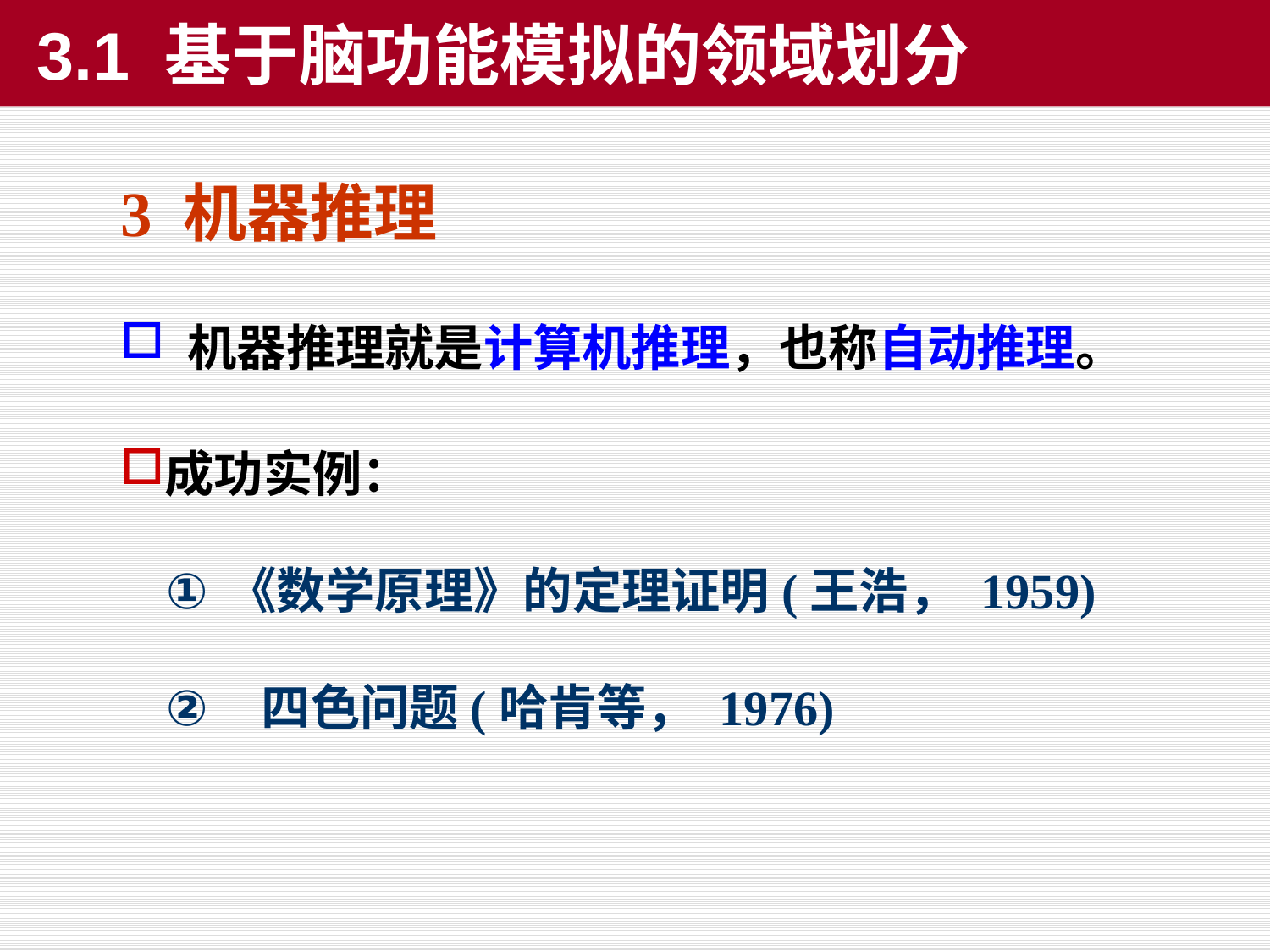

3.1 基于脑功能模拟的领域划分
3 机器推理
 机器推理就是计算机推理，也称自动推理。
成功实例：
《数学原理》的定理证明(王浩， 1959)
  四色问题(哈肯等， 1976)